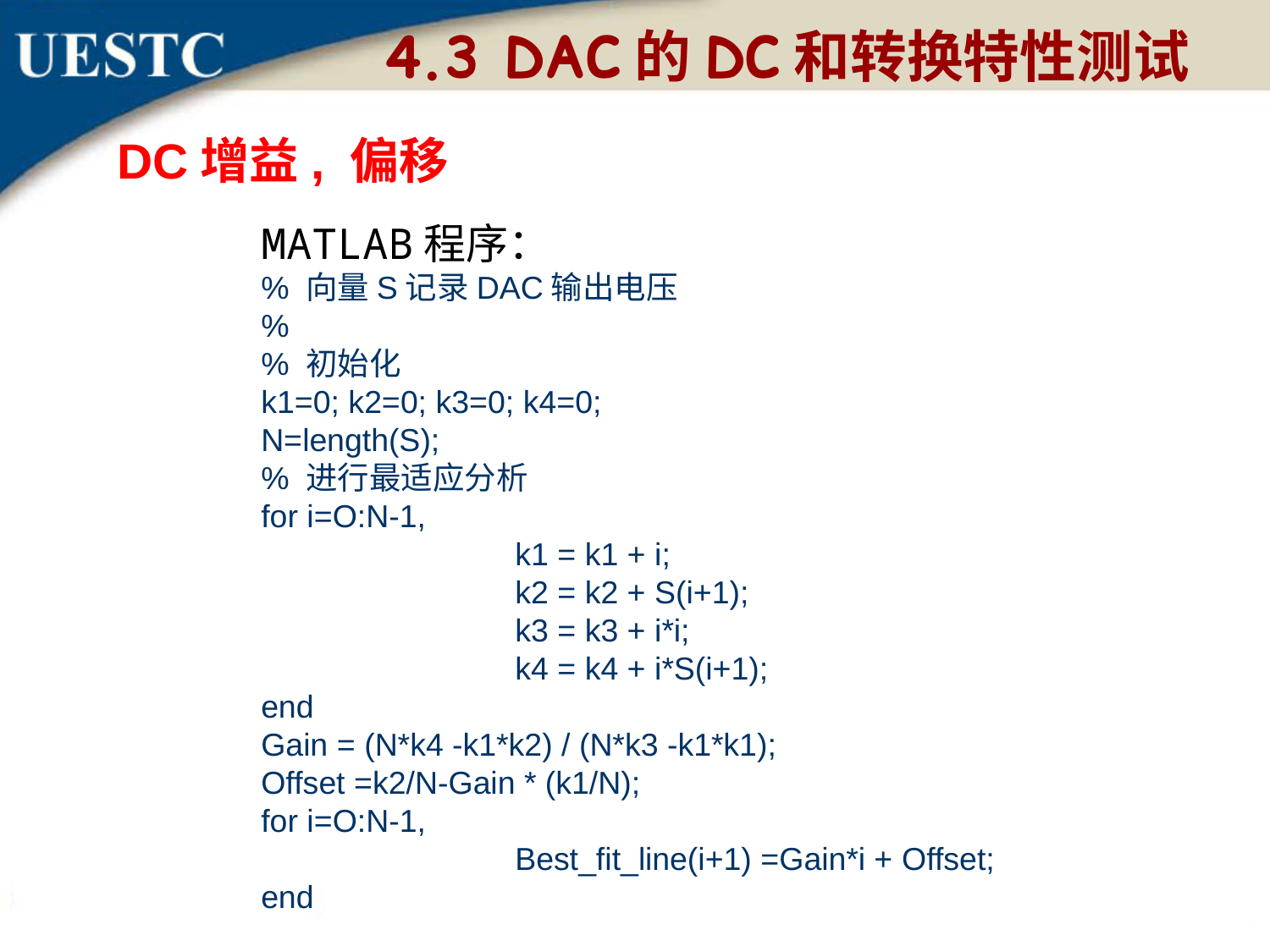

4.3 DAC的DC和转换特性测试
DC增益, 偏移
MATLAB程序：
% 向量S记录DAC输出电压
%
% 初始化
k1=0; k2=0; k3=0; k4=0;
N=length(S);
% 进行最适应分析
for i=O:N-1,
		k1 = k1 + i;
		k2 = k2 + S(i+1);
		k3 = k3 + i*i;
		k4 = k4 + i*S(i+1);
end
Gain = (N*k4 -k1*k2) / (N*k3 -k1*k1);
Offset =k2/N-Gain * (k1/N);
for i=O:N-1,
		Best_fit_line(i+1) =Gain*i + Offset;
end